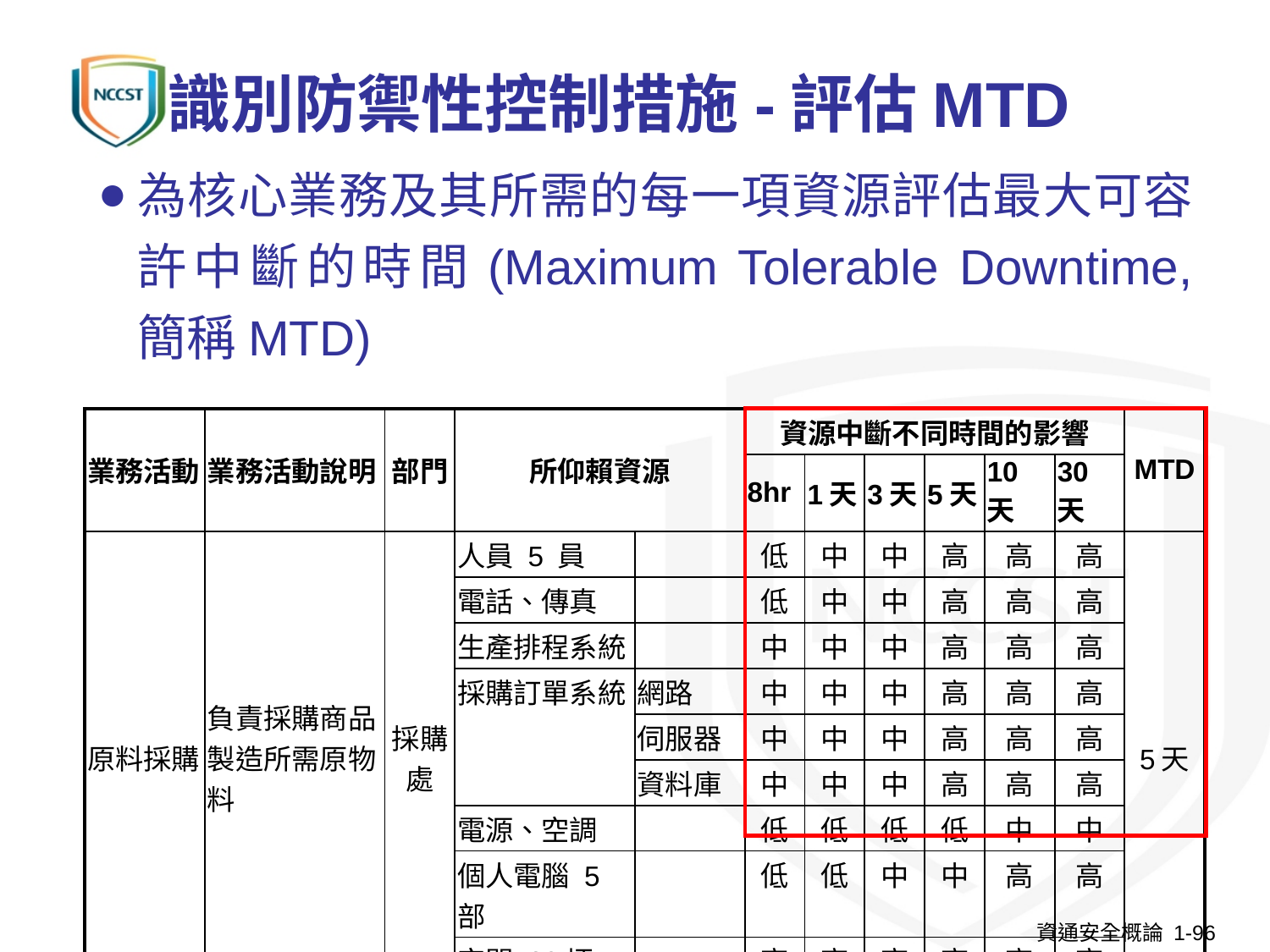

# 識別防禦性控制措施-評估MTD
為核心業務及其所需的每一項資源評估最大可容許中斷的時間(Maximum Tolerable Downtime, 簡稱MTD)
| 業務活動 | 業務活動說明 | 部門 | 所仰賴資源 |  | 資源中斷不同時間的影響 |  |  |  |  |  | MTD |
| --- | --- | --- | --- | --- | --- | --- | --- | --- | --- | --- | --- |
|  |  |  |  |  | 8hr | 1天 | 3天 | 5天 | 10天 | 30天 |  |
| 原料採購 | 負責採購商品製造所需原物料 | 採購處 | 人員 5 員 |  | 低 | 中 | 中 | 高 | 高 | 高 | 5天 |
|  |  |  | 電話、傳真 |  | 低 | 中 | 中 | 高 | 高 | 高 |  |
|  |  |  | 生產排程系統 |  | 中 | 中 | 中 | 高 | 高 | 高 |  |
|  |  |  | 採購訂單系統 | 網路 | 中 | 中 | 中 | 高 | 高 | 高 |  |
|  |  |  |  | 伺服器 | 中 | 中 | 中 | 高 | 高 | 高 |  |
|  |  |  |  | 資料庫 | 中 | 中 | 中 | 高 | 高 | 高 |  |
|  |  |  | 電源、空調 |  | 低 | 低 | 低 | 低 | 中 | 中 |  |
|  |  |  | 個人電腦 5 部 |  | 低 | 低 | 中 | 中 | 高 | 高 |  |
|  |  |  | 空間 20坪 |  | 高 | 高 | 高 | 高 | 高 | 高 |  |